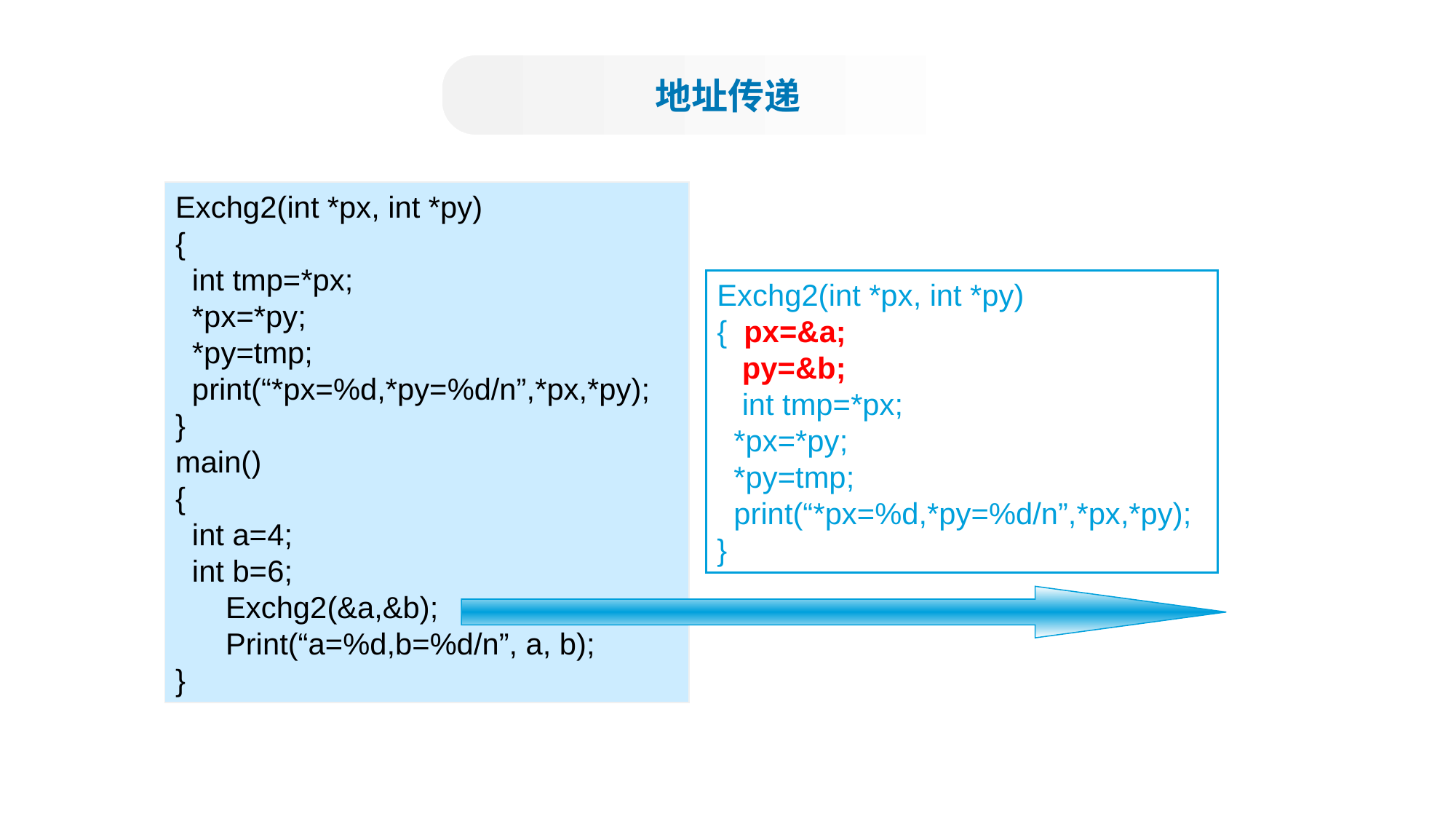

地址传递
Exchg2(int *px, int *py)
{
  int tmp=*px;
  *px=*py;
  *py=tmp;
  print(“*px=%d,*py=%d/n”,*px,*py);
}
main()
{
  int a=4;
  int b=6;
      Exchg2(&a,&b);
      Print(“a=%d,b=%d/n”, a, b);
}

Exchg2(int *px, int *py)
{  px=&a;
   py=&b;
   int tmp=*px;
  *px=*py;
  *py=tmp;
  print(“*px=%d,*py=%d/n”,*px,*py);
}